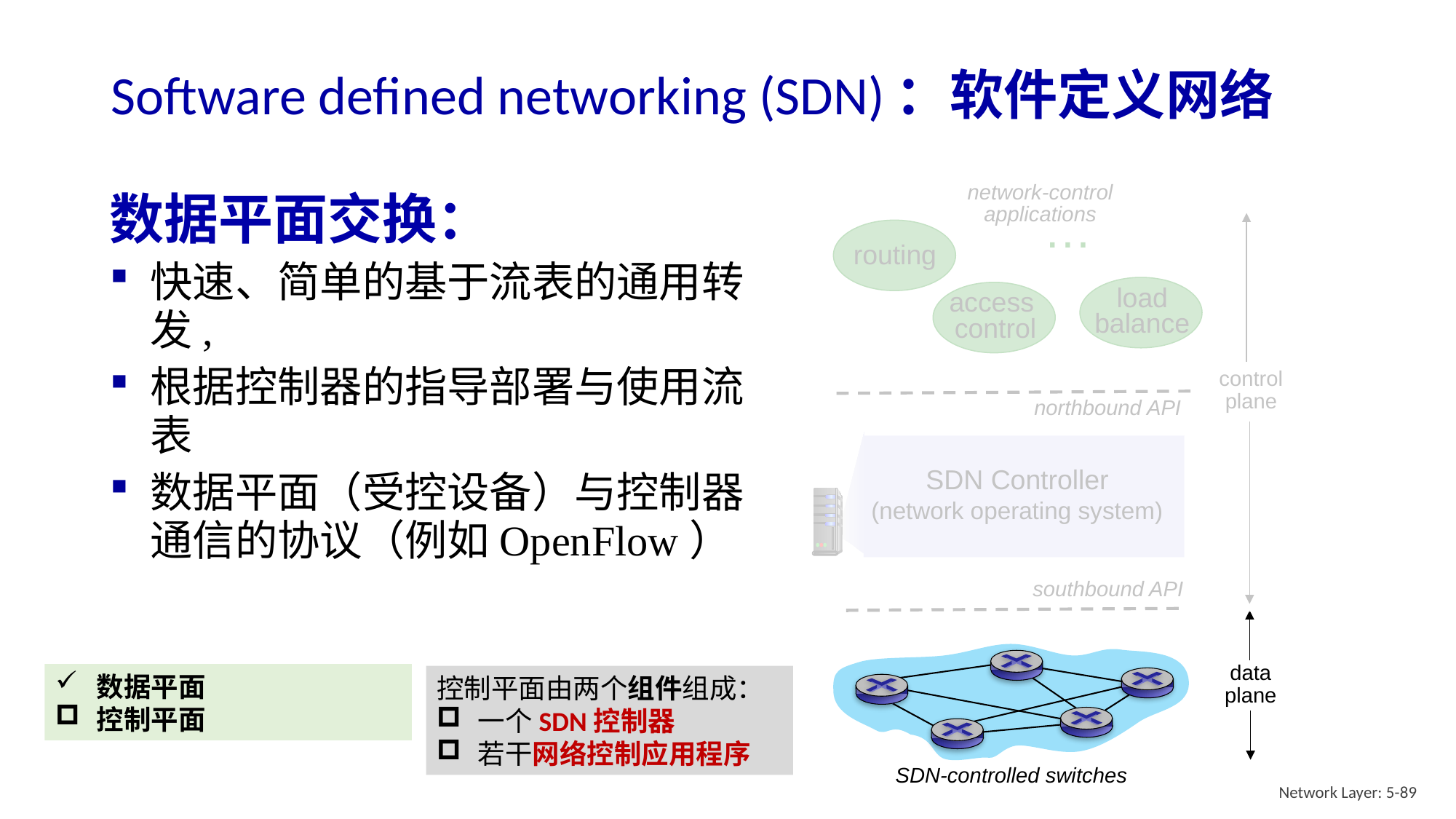

# Software defined networking (SDN)：软件定义网络

network-control applications
…

routing

load
balance

access
control
control
plane
northbound API

SDN Controller
(network operating system)

southbound API

data
plane
SDN-controlled switches
数据平面交换：
快速、简单的基于流表的通用转发,
根据控制器的指导部署与使用流表
数据平面（受控设备）与控制器通信的协议（例如OpenFlow）
数据平面
控制平面
控制平面由两个组件组成：
一个SDN控制器
若干网络控制应用程序
Network Layer: 5-89